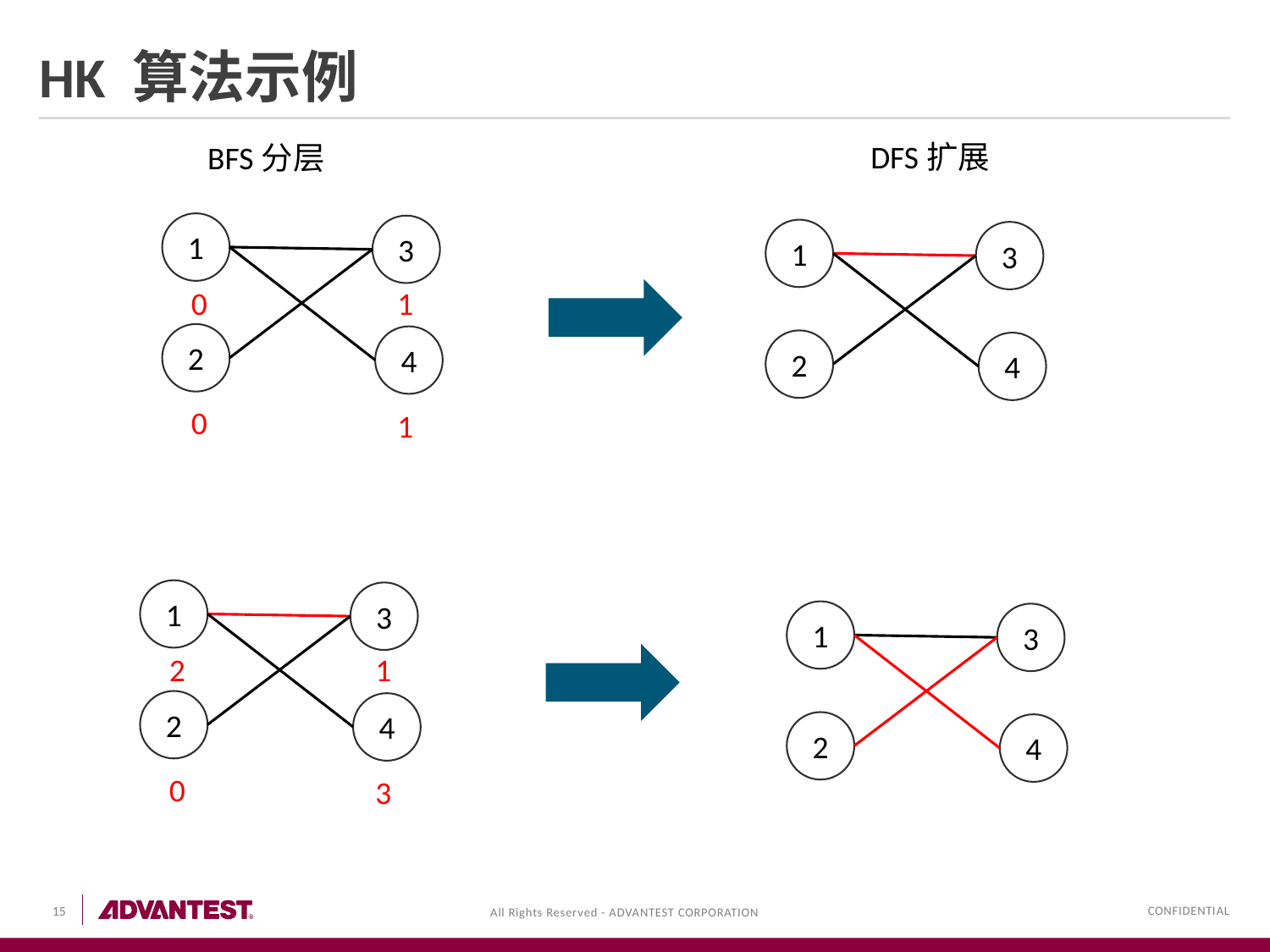

# HK 算法示例
DFS扩展
BFS分层
1
3
1
3

0
1

2
4
2
4
0
1
1
3
1
3

2
1

2
4
2
4
0
3